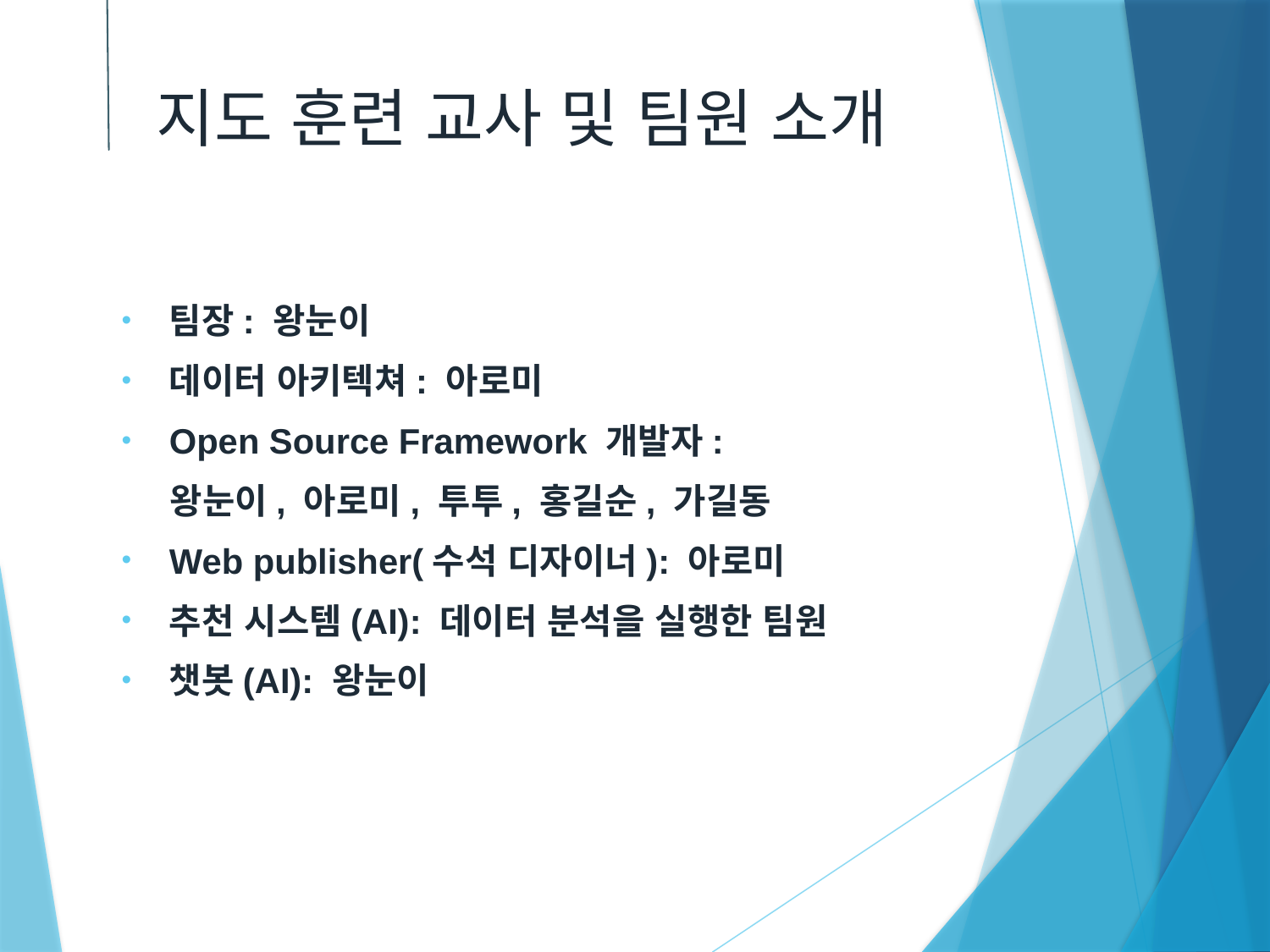

지도 훈련 교사 및 팀원 소개

팀장: 왕눈이
데이터 아키텍쳐: 아로미
Open Source Framework 개발자:
    왕눈이, 아로미, 투투, 홍길순, 가길동
Web publisher(수석 디자이너): 아로미
추천 시스템(AI): 데이터 분석을 실행한 팀원
챗봇(AI): 왕눈이